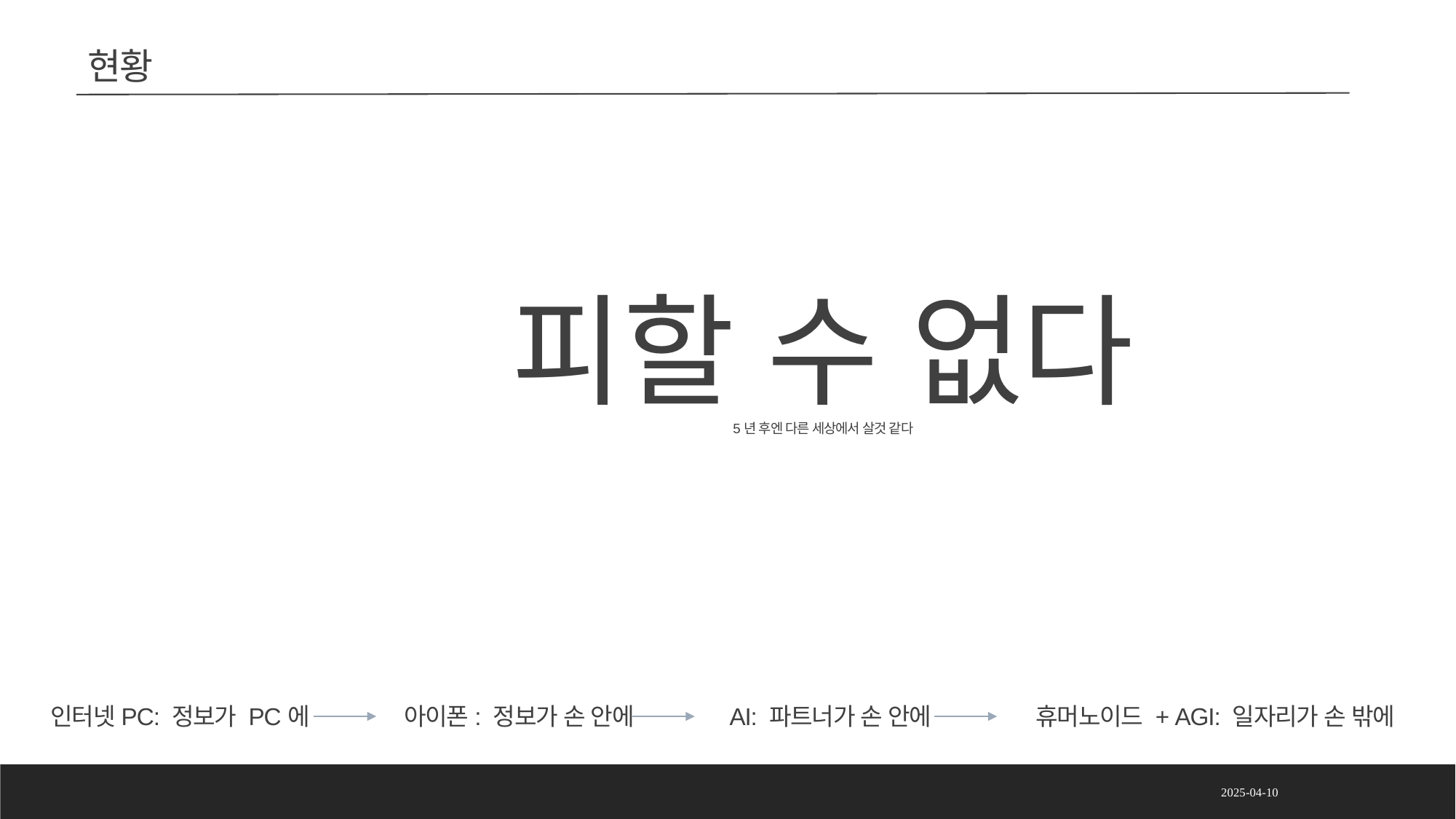

# 현황
피할 수 없다
5년 후엔 다른 세상에서 살것 같다
인터넷PC: 정보가 PC에
아이폰: 정보가 손 안에
AI: 파트너가 손 안에
휴머노이드 + AGI: 일자리가 손 밖에
2025-04-10